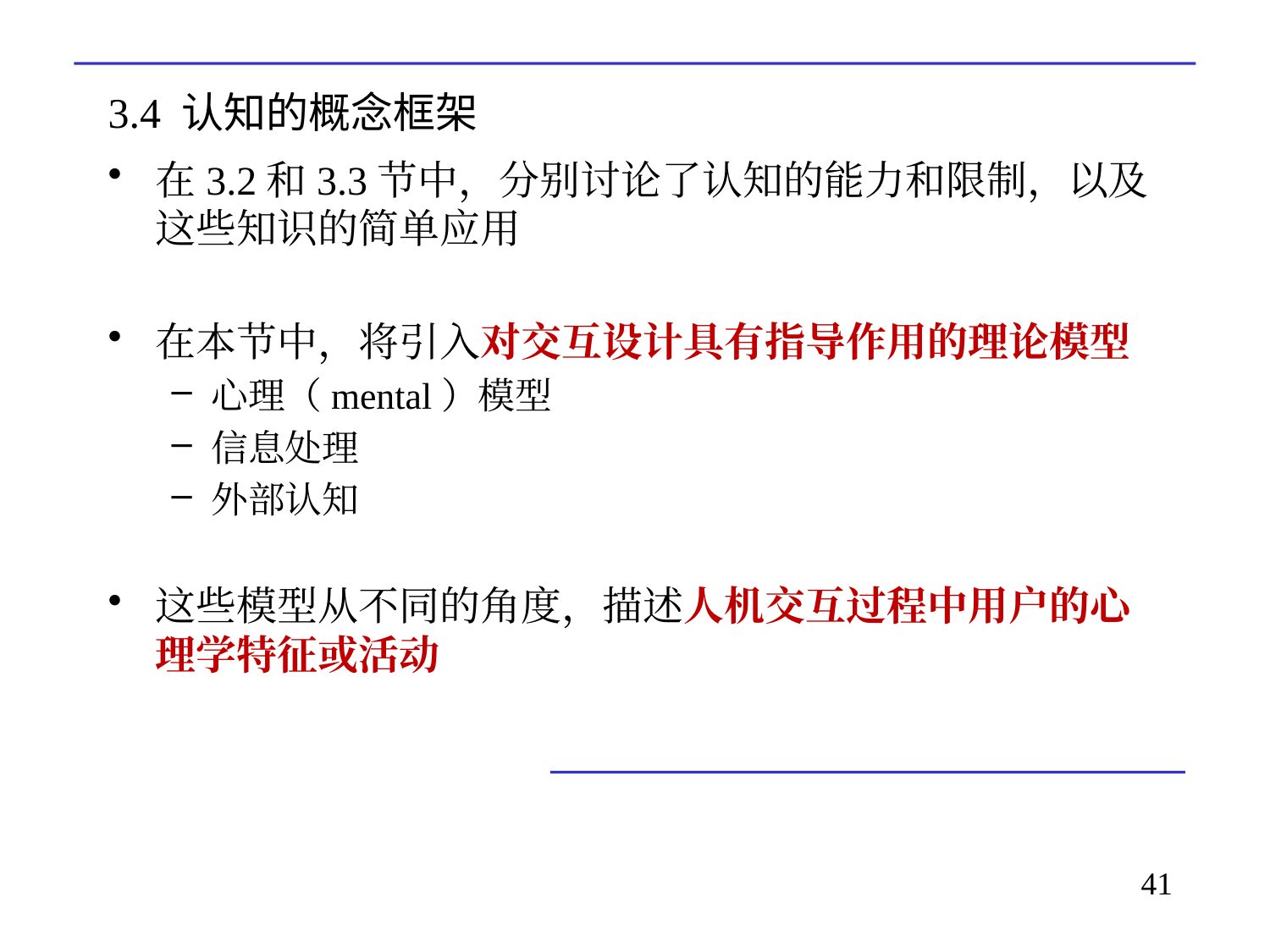

# 3.4 认知的概念框架
在3.2和3.3节中，分别讨论了认知的能力和限制，以及这些知识的简单应用

在本节中，将引入对交互设计具有指导作用的理论模型
心理（mental）模型
信息处理
外部认知

这些模型从不同的角度，描述人机交互过程中用户的心理学特征或活动

41